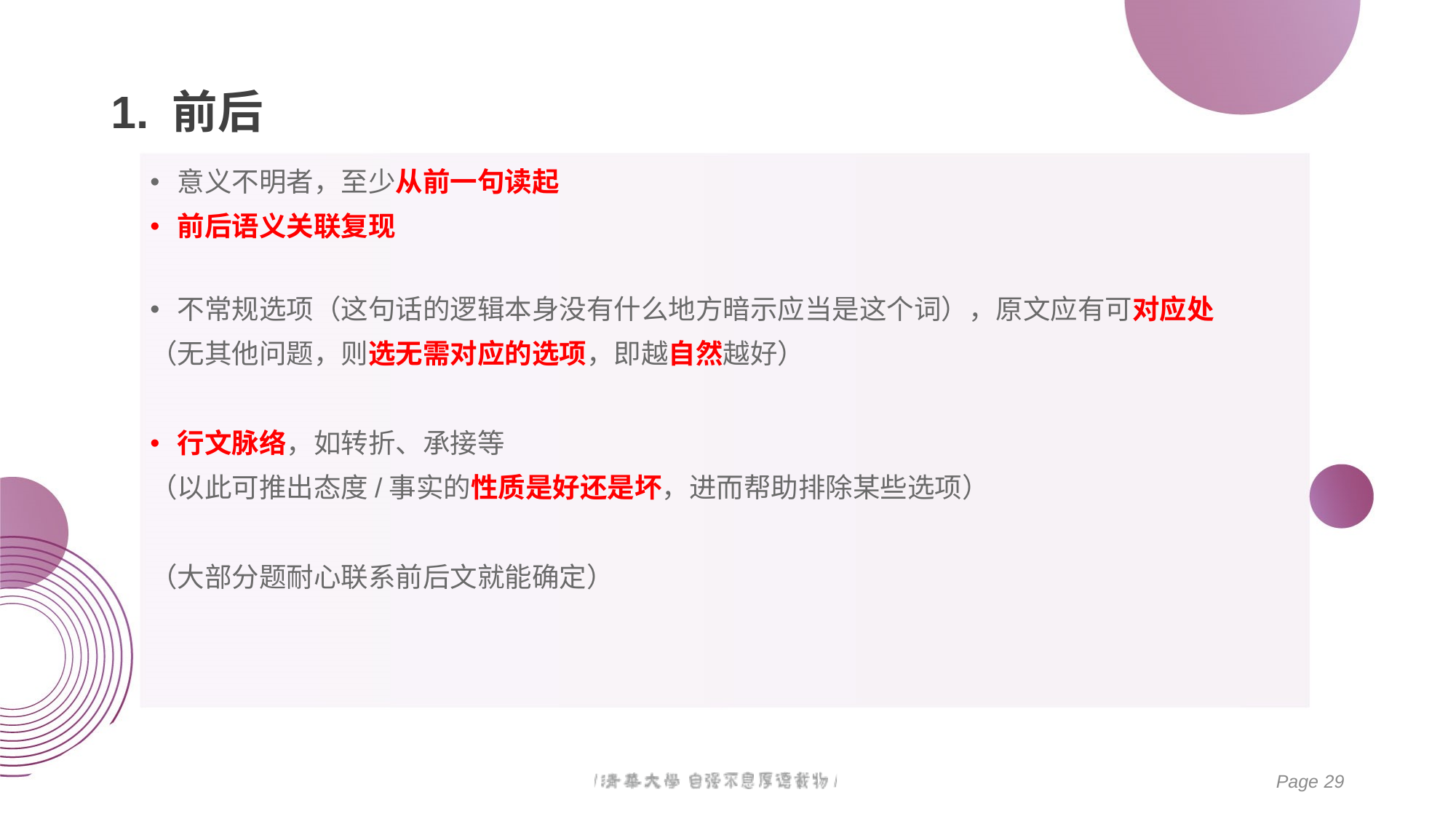

# 1. 前后
意义不明者，至少从前一句读起
前后语义关联复现

不常规选项（这句话的逻辑本身没有什么地方暗示应当是这个词），原文应有可对应处
（无其他问题，则选无需对应的选项，即越自然越好）

行文脉络，如转折、承接等
（以此可推出态度/事实的性质是好还是坏，进而帮助排除某些选项）

（大部分题耐心联系前后文就能确定）

Page 29